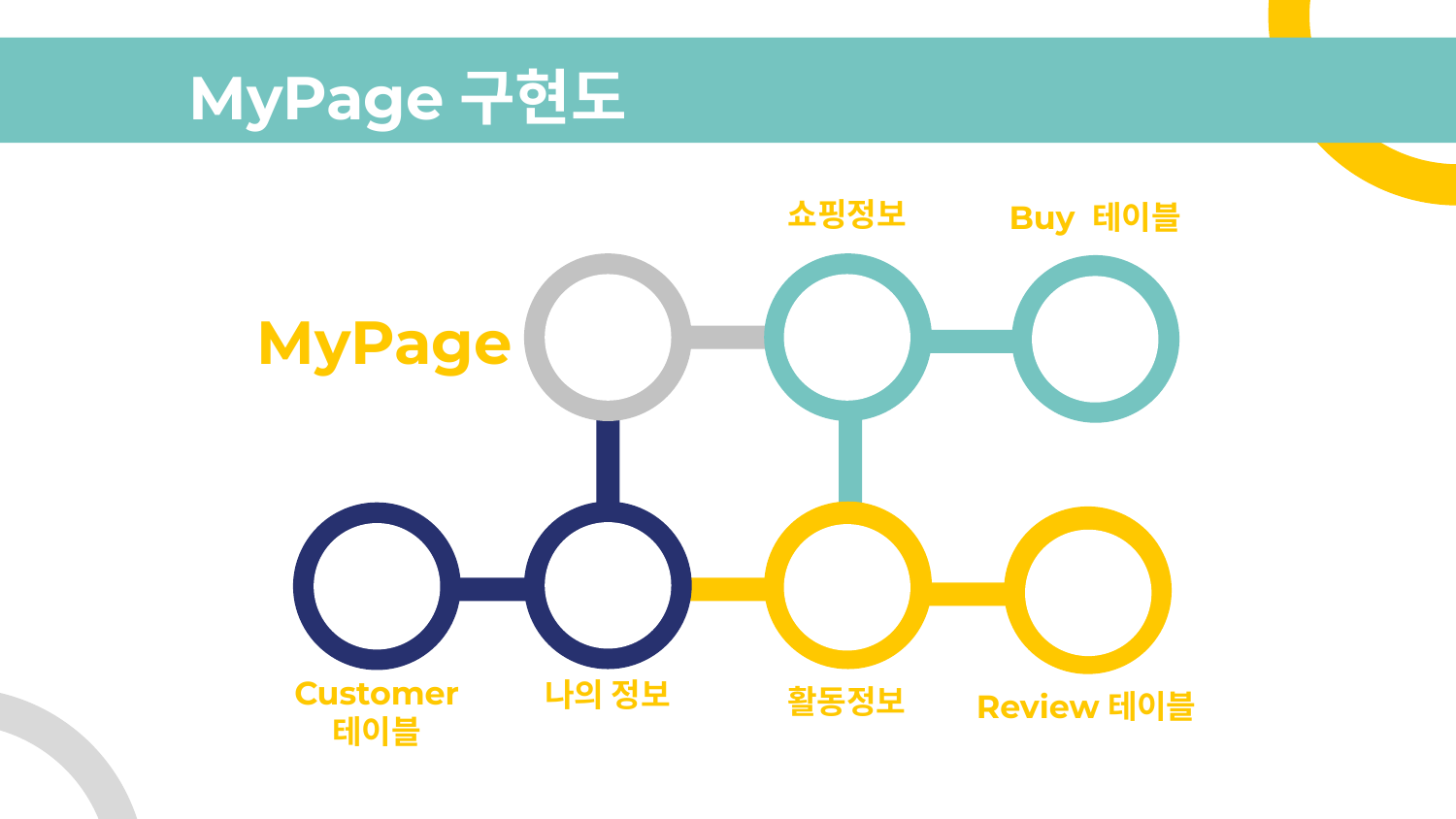

# MyPage구현도
쇼핑정보
Buy 테이블

MyPage

Customer 테이블
나의 정보
활동정보
Review테이블